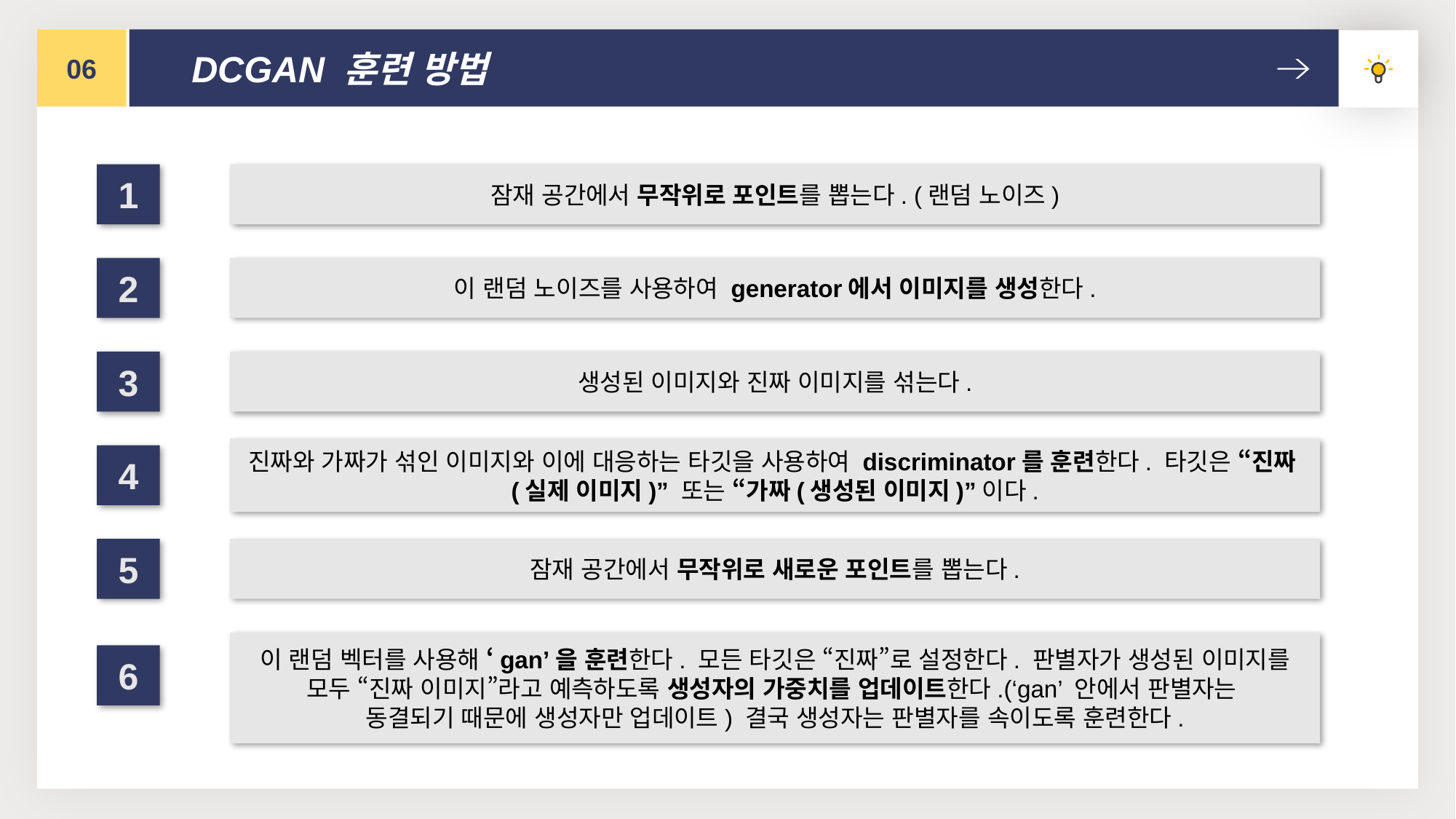

06
DCGAN 훈련 방법

1
잠재 공간에서 무작위로 포인트를 뽑는다. (랜덤 노이즈)
2
이 랜덤 노이즈를 사용하여 generator에서 이미지를 생성한다.
3
생성된 이미지와 진짜 이미지를 섞는다.
진짜와 가짜가 섞인 이미지와 이에 대응하는 타깃을 사용하여 discriminator를 훈련한다. 타깃은 “진짜(실제 이미지)” 또는 “가짜(생성된 이미지)”이다.
4
5
잠재 공간에서 무작위로 새로운 포인트를 뽑는다.
이 랜덤 벡터를 사용해 ‘gan’을 훈련한다. 모든 타깃은 “진짜”로 설정한다. 판별자가 생성된 이미지를 모두 “진짜 이미지”라고 예측하도록 생성자의 가중치를 업데이트한다.(‘gan’ 안에서 판별자는
동결되기 때문에 생성자만 업데이트) 결국 생성자는 판별자를 속이도록 훈련한다.
6